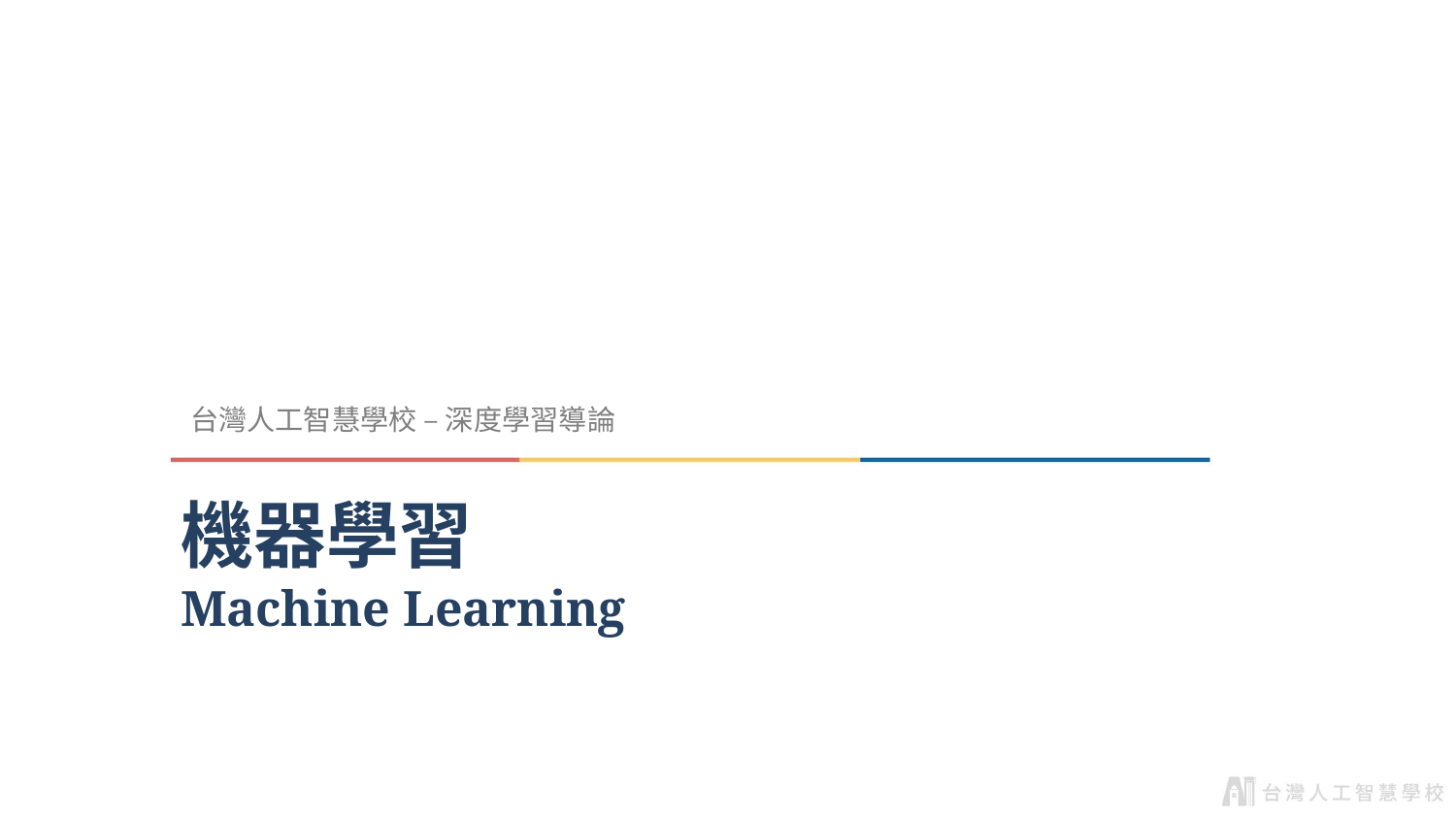

台灣人工智慧學校 – 深度學習導論
# 機器學習 Machine Learning